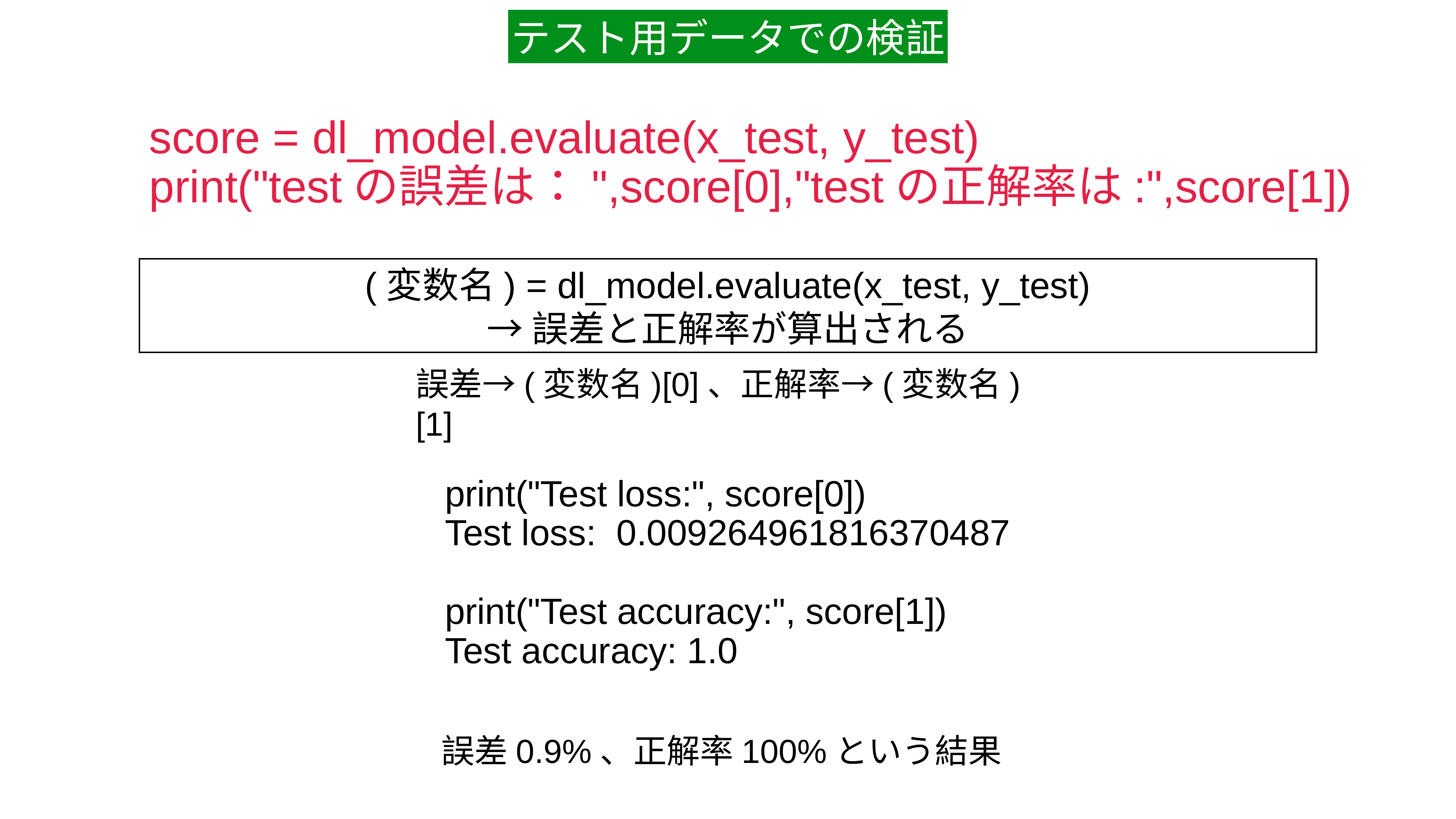

テスト用データでの検証
score = dl_model.evaluate(x_test, y_test)
print("testの誤差は：",score[0],"testの正解率は:",score[1])
(変数名) = dl_model.evaluate(x_test, y_test)
→誤差と正解率が算出される
誤差→(変数名)[0]、正解率→(変数名)[1]
print("Test loss:", score[0])
Test loss:  0.009264961816370487

print("Test accuracy:", score[1])
Test accuracy: 1.0
誤差0.9%、正解率100%という結果